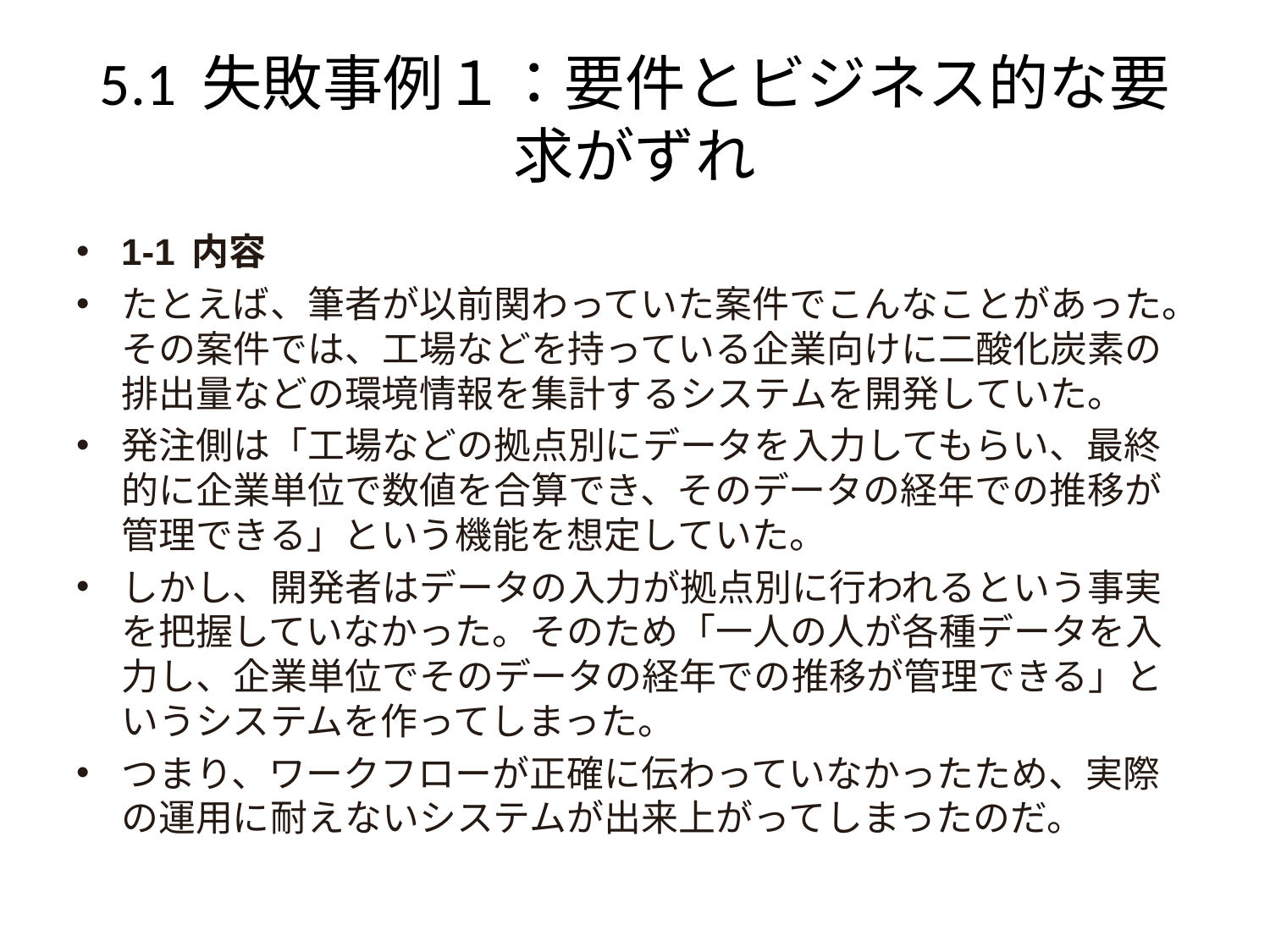

# 5.1 失敗事例１：要件とビジネス的な要求がずれ
1-1 内容
たとえば、筆者が以前関わっていた案件でこんなことがあった。その案件では、工場などを持っている企業向けに二酸化炭素の排出量などの環境情報を集計するシステムを開発していた。
発注側は「工場などの拠点別にデータを入力してもらい、最終的に企業単位で数値を合算でき、そのデータの経年での推移が管理できる」という機能を想定していた。
しかし、開発者はデータの入力が拠点別に行われるという事実を把握していなかった。そのため「一人の人が各種データを入力し、企業単位でそのデータの経年での推移が管理できる」というシステムを作ってしまった。
つまり、ワークフローが正確に伝わっていなかったため、実際の運用に耐えないシステムが出来上がってしまったのだ。